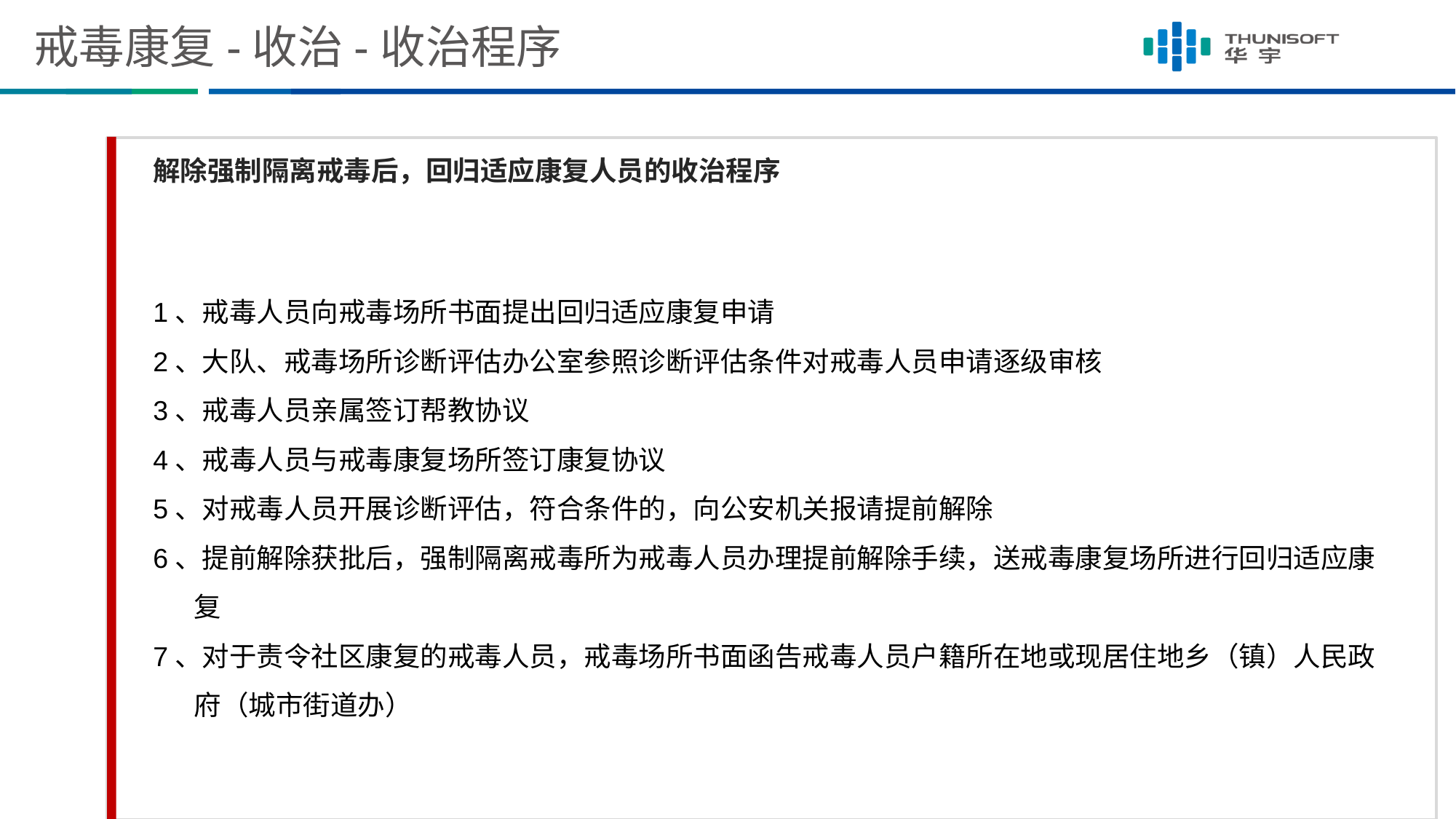

# 戒毒康复-收治-收治程序

解除强制隔离戒毒后，回归适应康复人员的收治程序
1、戒毒人员向戒毒场所书面提出回归适应康复申请
2、大队、戒毒场所诊断评估办公室参照诊断评估条件对戒毒人员申请逐级审核
3、戒毒人员亲属签订帮教协议
4、戒毒人员与戒毒康复场所签订康复协议
5、对戒毒人员开展诊断评估，符合条件的，向公安机关报请提前解除
6、提前解除获批后，强制隔离戒毒所为戒毒人员办理提前解除手续，送戒毒康复场所进行回归适应康复
7、对于责令社区康复的戒毒人员，戒毒场所书面函告戒毒人员户籍所在地或现居住地乡（镇）人民政府（城市街道办）